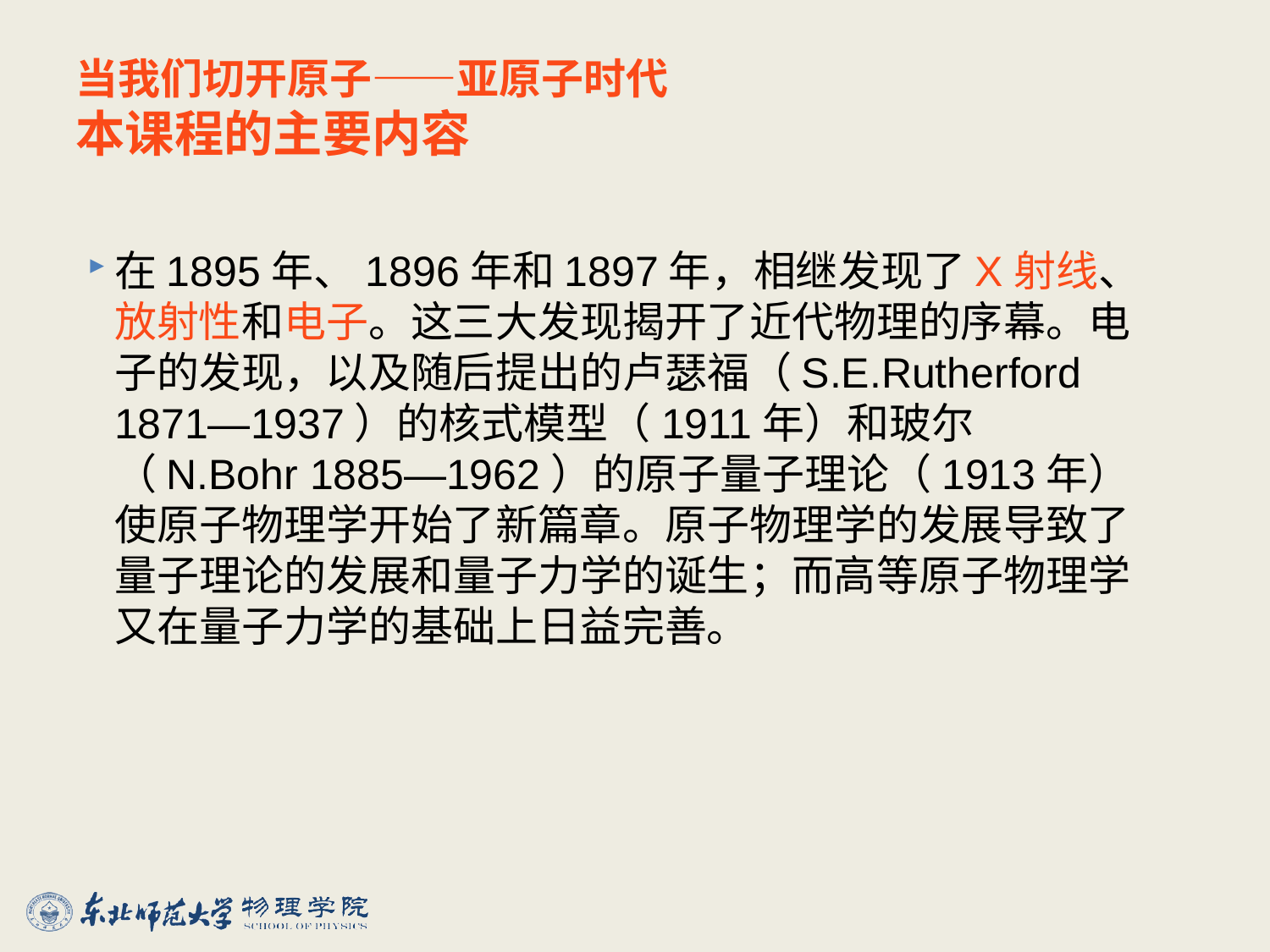

# 当我们切开原子——亚原子时代 本课程的主要内容
在1895年、1896年和1897年，相继发现了X射线、放射性和电子。这三大发现揭开了近代物理的序幕。电子的发现，以及随后提出的卢瑟福（S.E.Rutherford 1871—1937）的核式模型（1911年）和玻尔（N.Bohr 1885—1962）的原子量子理论（1913年）使原子物理学开始了新篇章。原子物理学的发展导致了量子理论的发展和量子力学的诞生；而高等原子物理学又在量子力学的基础上日益完善。